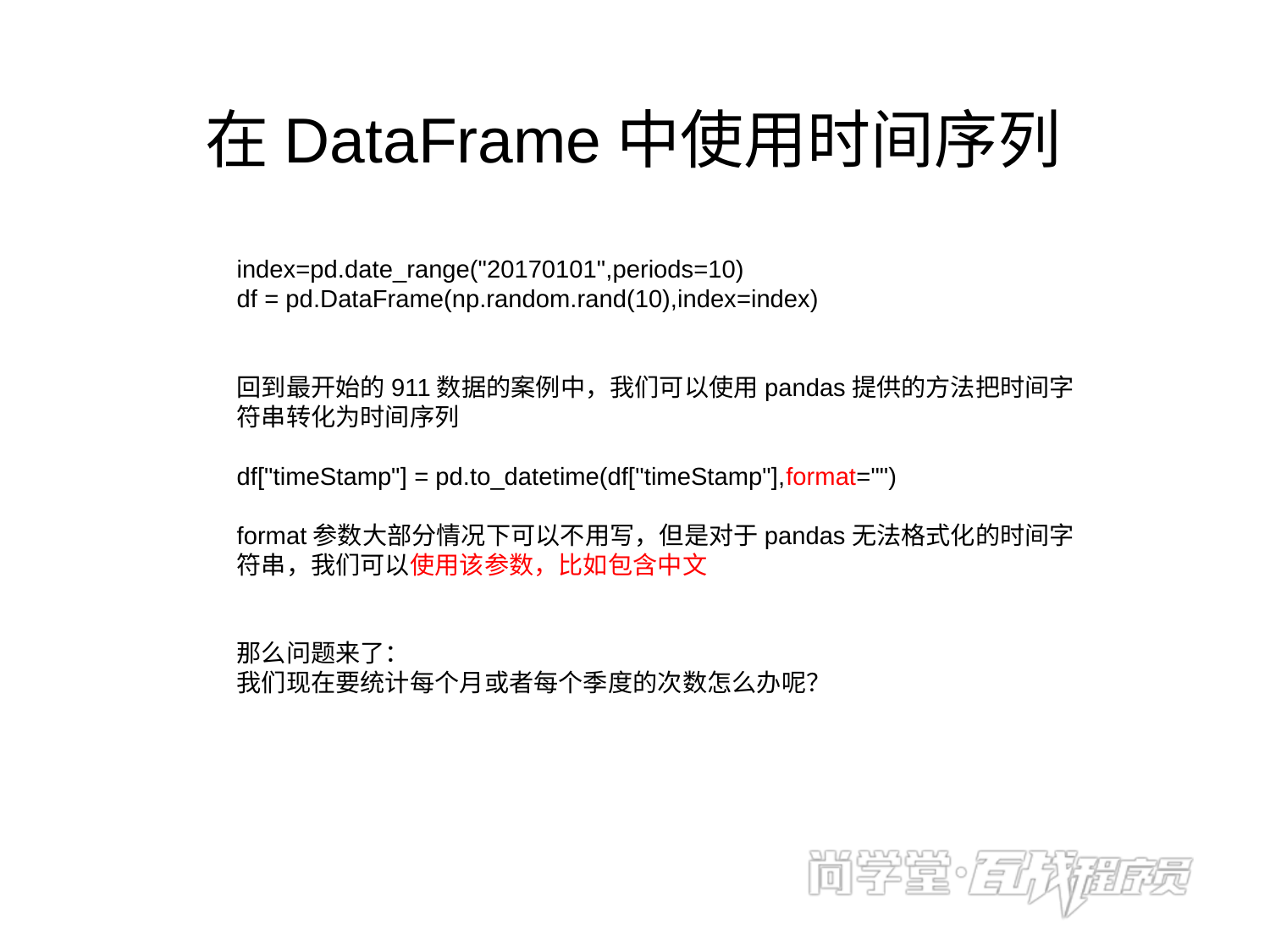

# 在DataFrame中使用时间序列
index=pd.date_range("20170101",periods=10)
df = pd.DataFrame(np.random.rand(10),index=index)

回到最开始的911数据的案例中，我们可以使用pandas提供的方法把时间字符串转化为时间序列

df["timeStamp"] = pd.to_datetime(df["timeStamp"],format="")

format参数大部分情况下可以不用写，但是对于pandas无法格式化的时间字符串，我们可以使用该参数，比如包含中文

那么问题来了：
我们现在要统计每个月或者每个季度的次数怎么办呢？